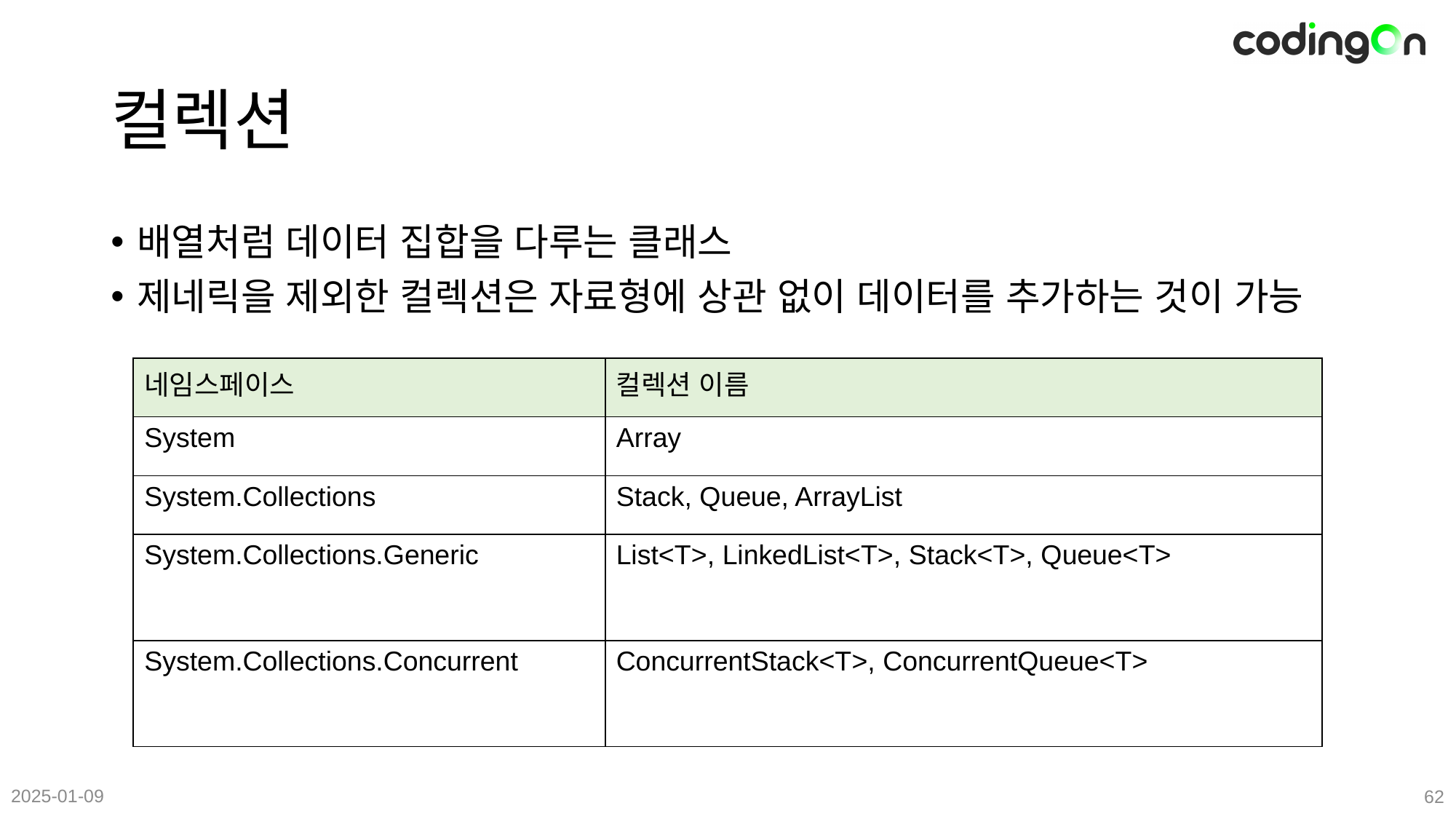

# 컬렉션
배열처럼 데이터 집합을 다루는 클래스
제네릭을 제외한 컬렉션은 자료형에 상관 없이 데이터를 추가하는 것이 가능

| 네임스페이스 | 컬렉션 이름 |
| --- | --- |
| System | Array |
| System.Collections | Stack, Queue, ArrayList |
| System.Collections.Generic | List<T>, LinkedList<T>, Stack<T>, Queue<T> |
| System.Collections.Concurrent | ConcurrentStack<T>, ConcurrentQueue<T> |
2025-01-09
62